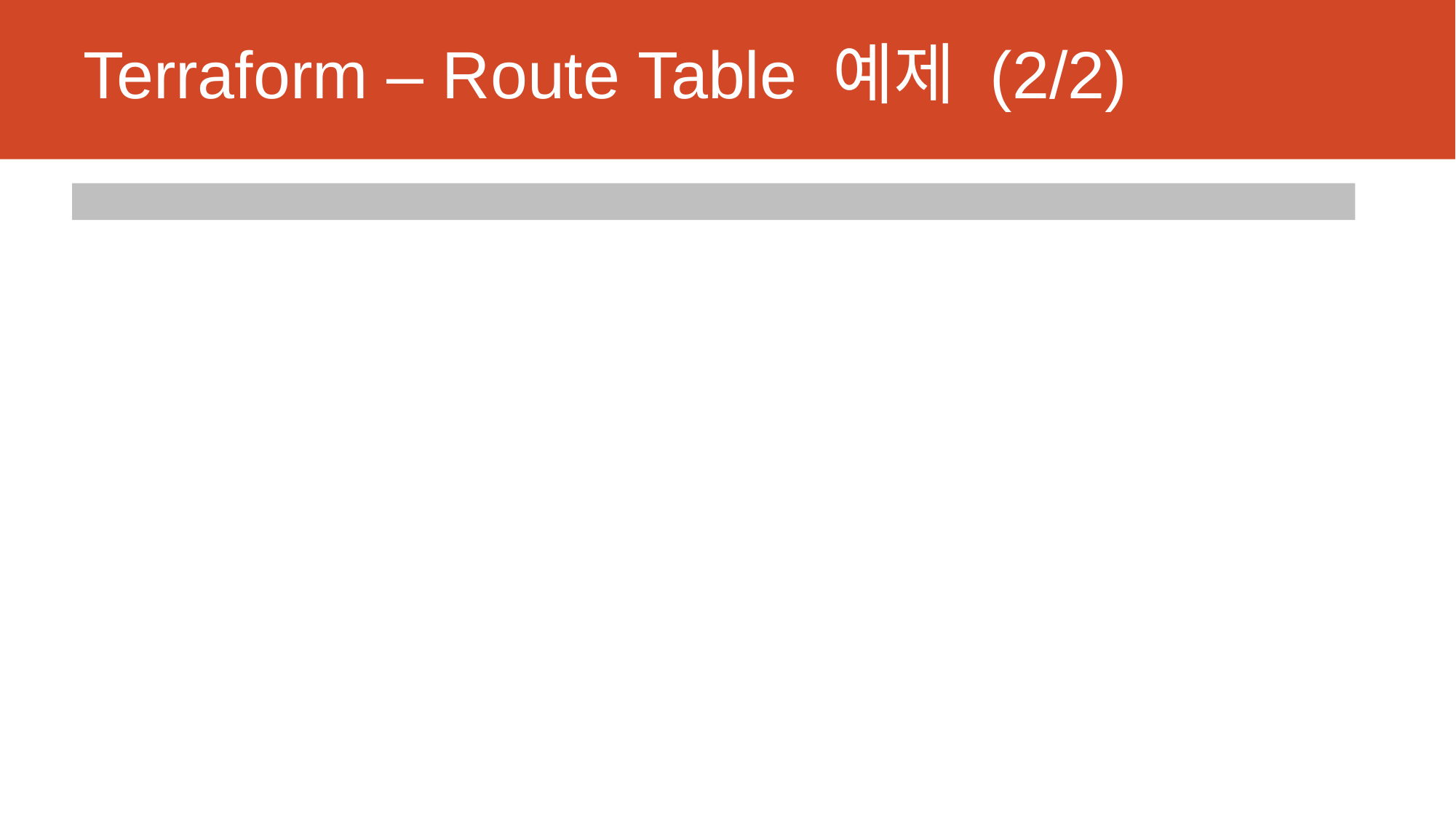

# Terraform – Route Table 예제 (2/2)